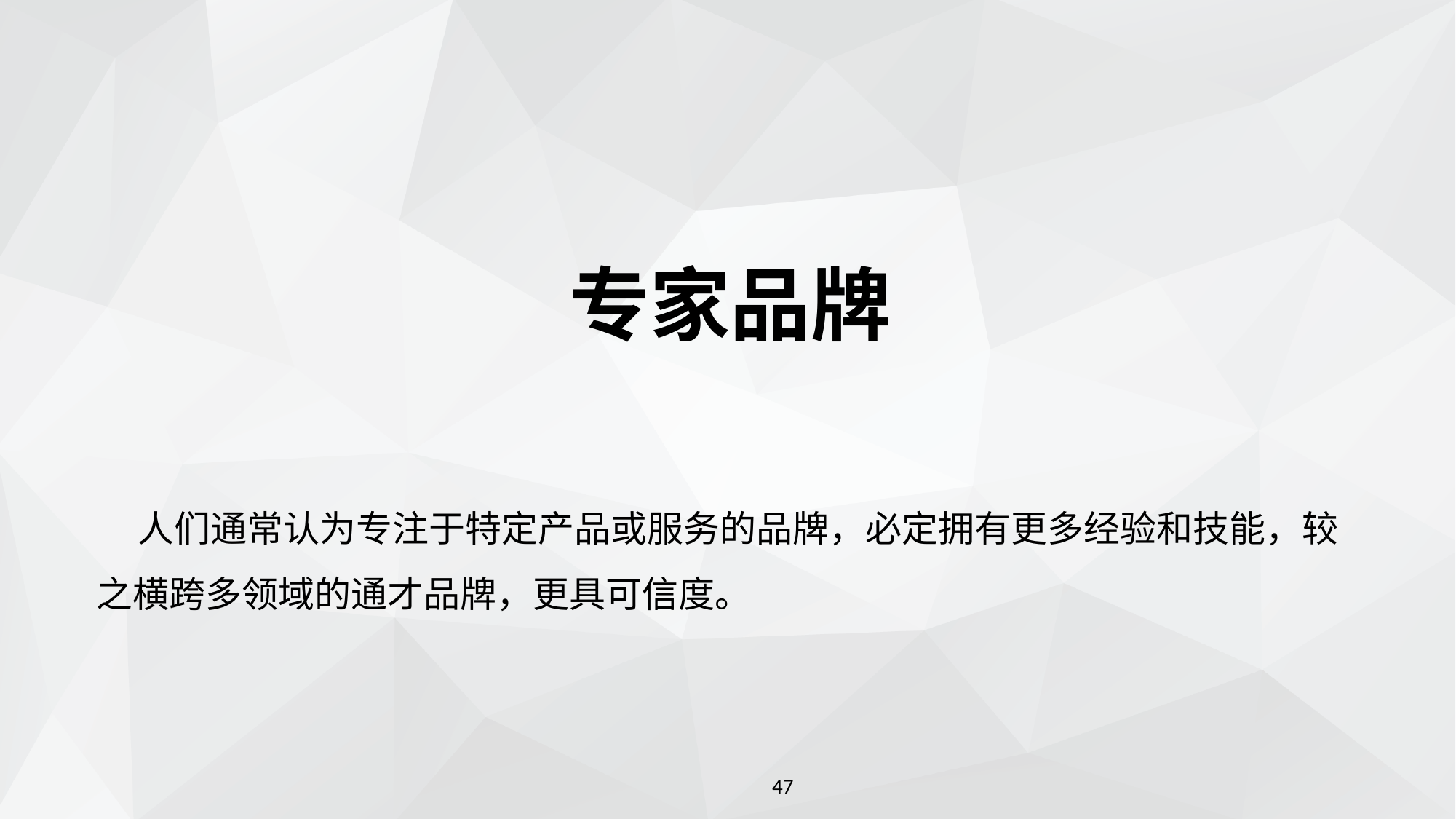

专家品牌
    人们通常认为专注于特定产品或服务的品牌，必定拥有更多经验和技能，较之横跨多领域的通才品牌，更具可信度。
47